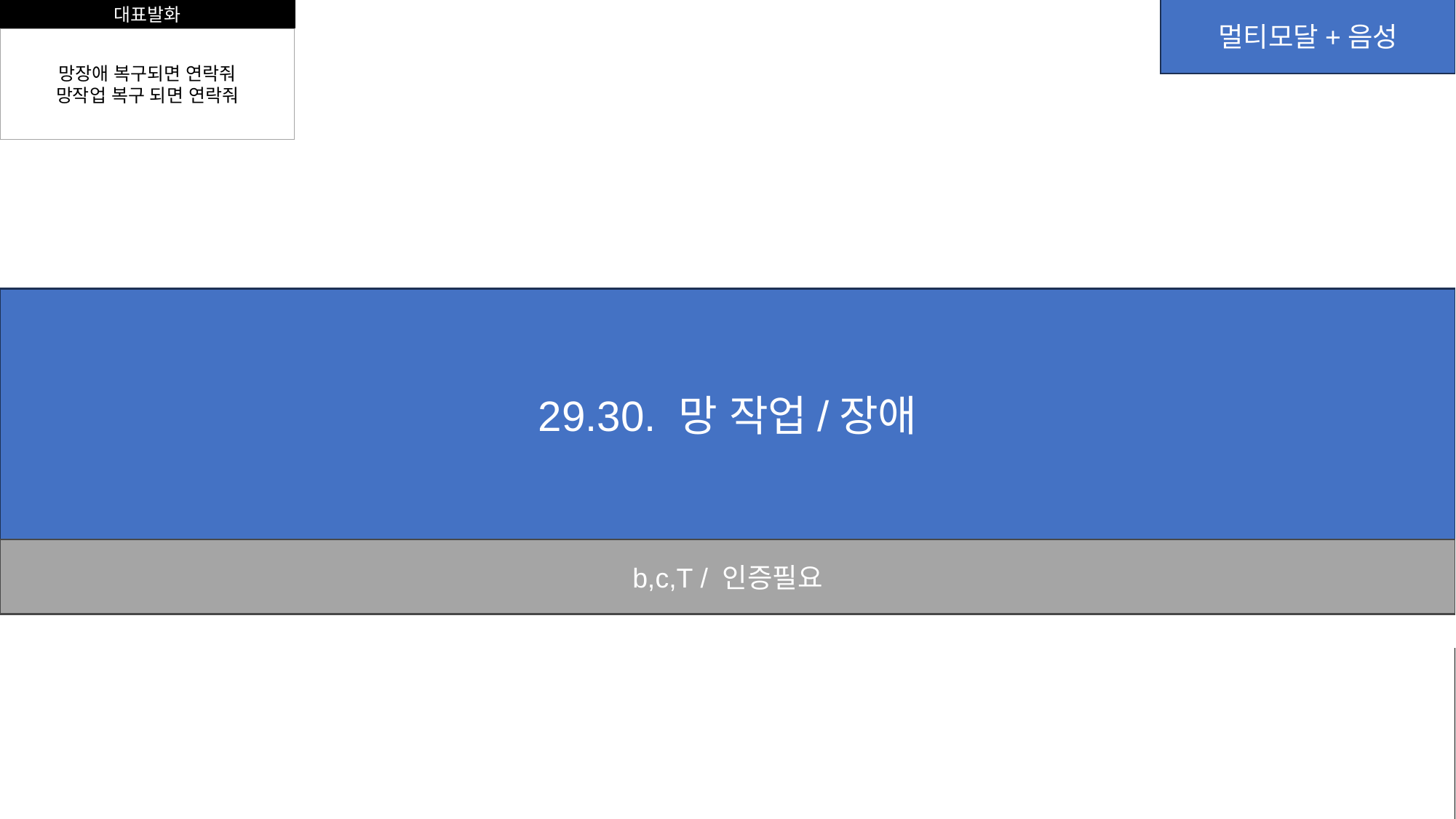

대표발화
멀티모달+음성
망장애 복구되면 연락줘
망작업 복구 되면 연락줘
29.30. 망 작업/장애
b,c,T / 인증필요
망 작업은 별도 B월드 공지사항에 있다.
망 장애와 작업은 Swing의 코드가 다르다
개인화 버튼을 클릭해서 들어온다